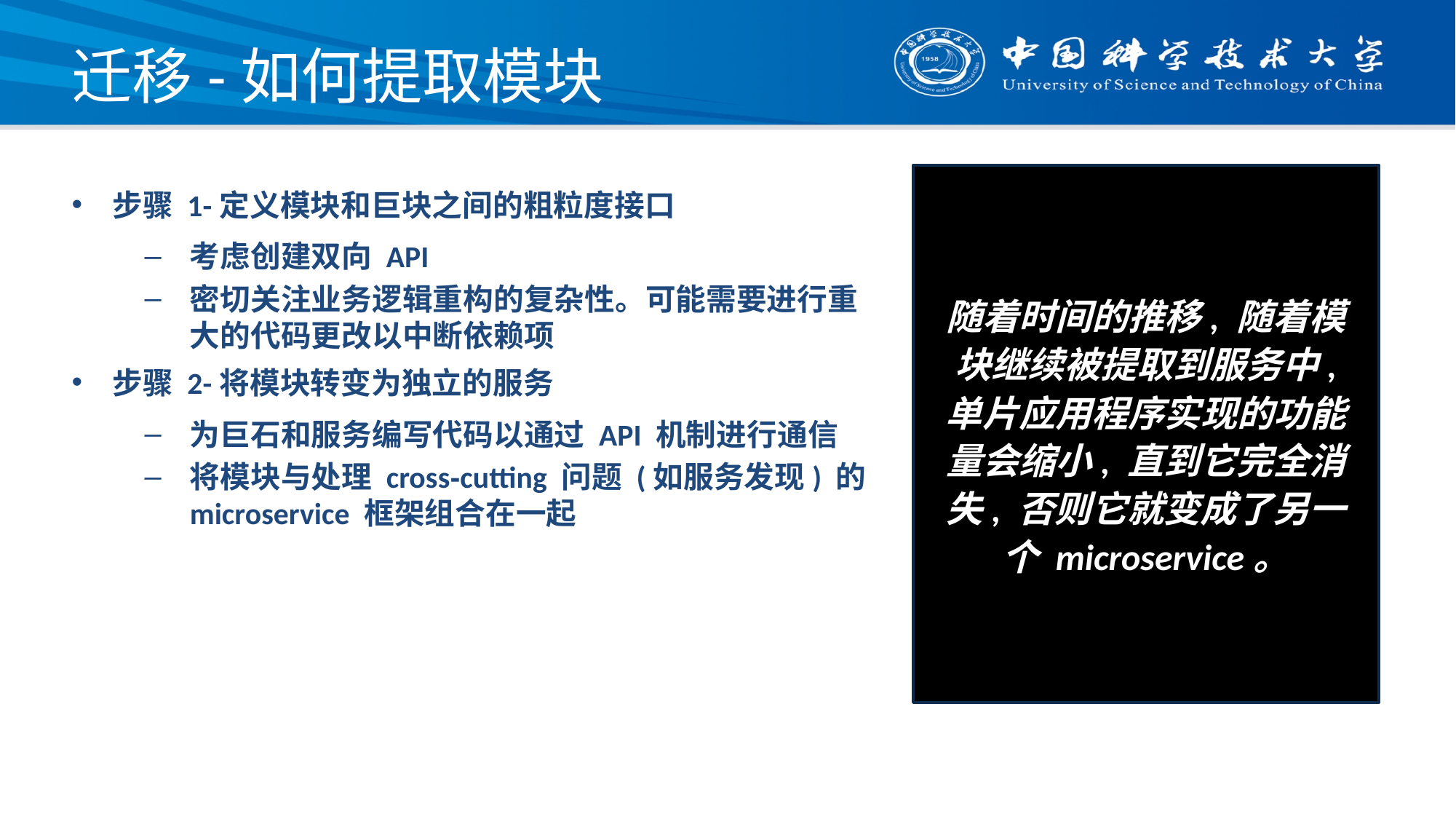

# 迁移-如何提取模块
随着时间的推移, 随着模块继续被提取到服务中, 单片应用程序实现的功能量会缩小, 直到它完全消失, 否则它就变成了另一个 microservice。
步骤 1-定义模块和巨块之间的粗粒度接口
考虑创建双向 API
密切关注业务逻辑重构的复杂性。可能需要进行重大的代码更改以中断依赖项
步骤 2-将模块转变为独立的服务
为巨石和服务编写代码以通过 API 机制进行通信
将模块与处理 cross‑cutting 问题 (如服务发现) 的 microservice 框架组合在一起